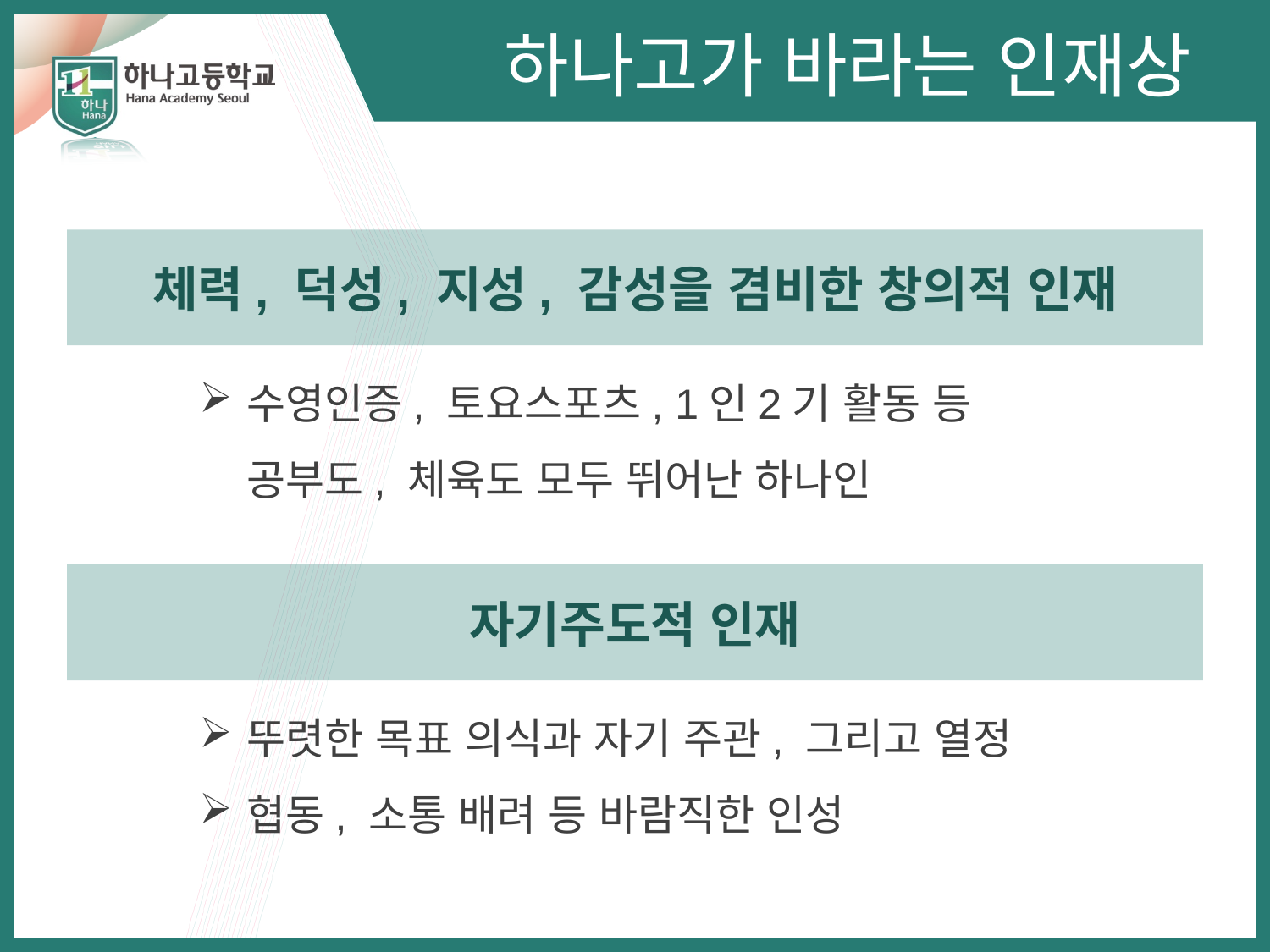

하나고가 바라는 인재상
체력, 덕성, 지성, 감성을 겸비한 창의적 인재
수영인증, 토요스포츠, 1인2기 활동 등
공부도, 체육도 모두 뛰어난 하나인
자기주도적 인재
뚜렷한 목표 의식과 자기 주관, 그리고 열정
협동, 소통 배려 등 바람직한 인성